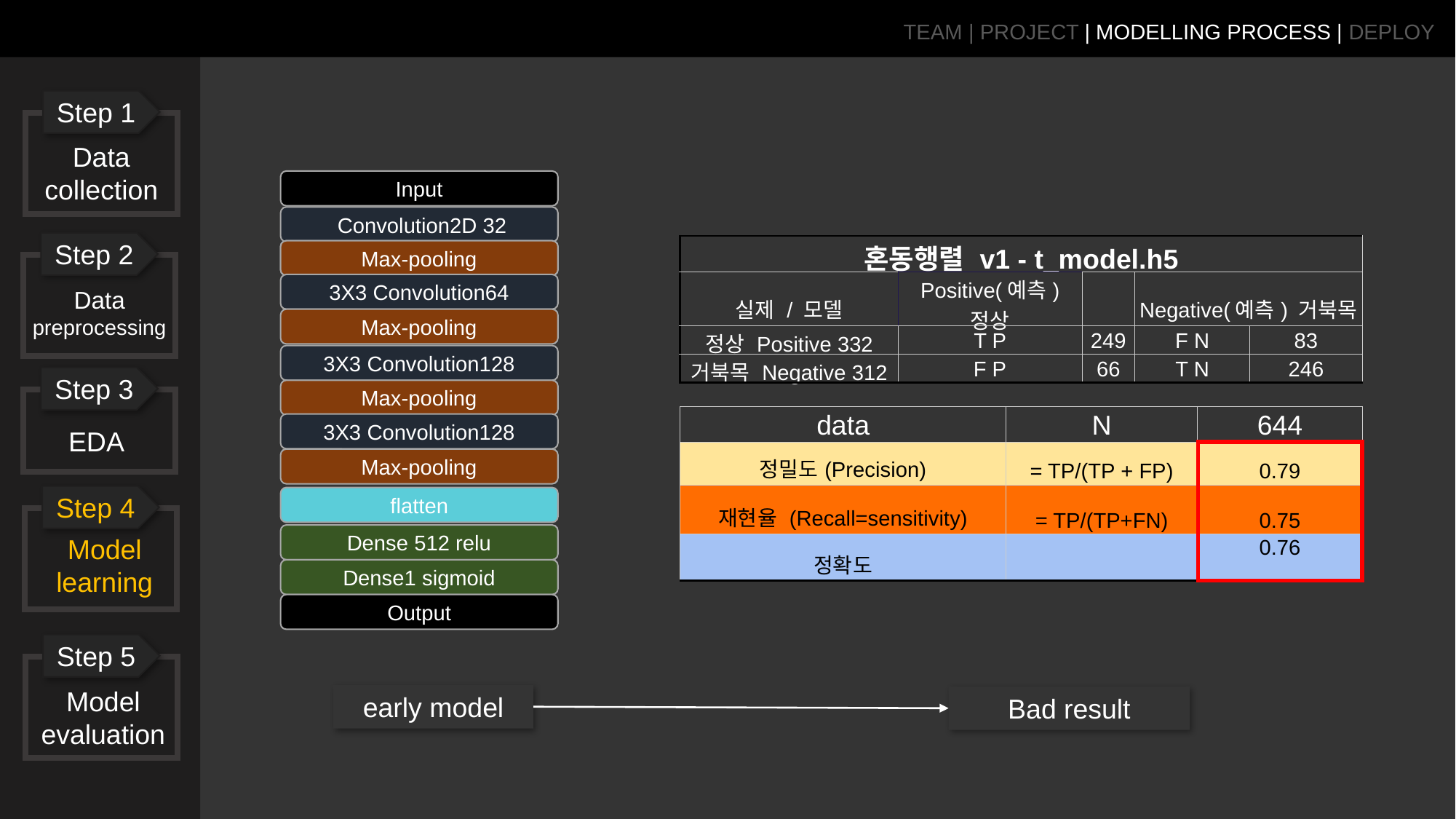

TEAM | PROJECT | MODELLING PROCESS | DEPLOY

Step 1

Data collection
Input
 Convolution2D 32
Max-pooling
Max-pooling
3X3 Convolution64
Max-pooling
3X3 Convolution128
Max-pooling
3X3 Convolution128
Max-pooling
flatten
Dense 512 relu
Dense1 sigmoid
Output
Step 2

Data
preprocessing
| 혼동행렬 v1 - t\_model.h5 |  |  |  |  |
| --- | --- | --- | --- | --- |
| 실제 / 모델 | Positive(예측) 정상 |  | Negative(예측) 거북목 |  |
| 정상 Positive 332 | T P | 249 | F N | 83 |
| 거북목 Negative 312 | F P | 66 | T N | 246 |
Step 3

EDA
| data | N | 644 |
| --- | --- | --- |
| 정밀도(Precision) | = TP/(TP + FP) | 0.79 |
| 재현율 (Recall=sensitivity) | = TP/(TP+FN) | 0.75 |
| 정확도 |  | 0.76 |

Step 4

Model
learning
Step 5

Model
evaluation
early model
Bad result